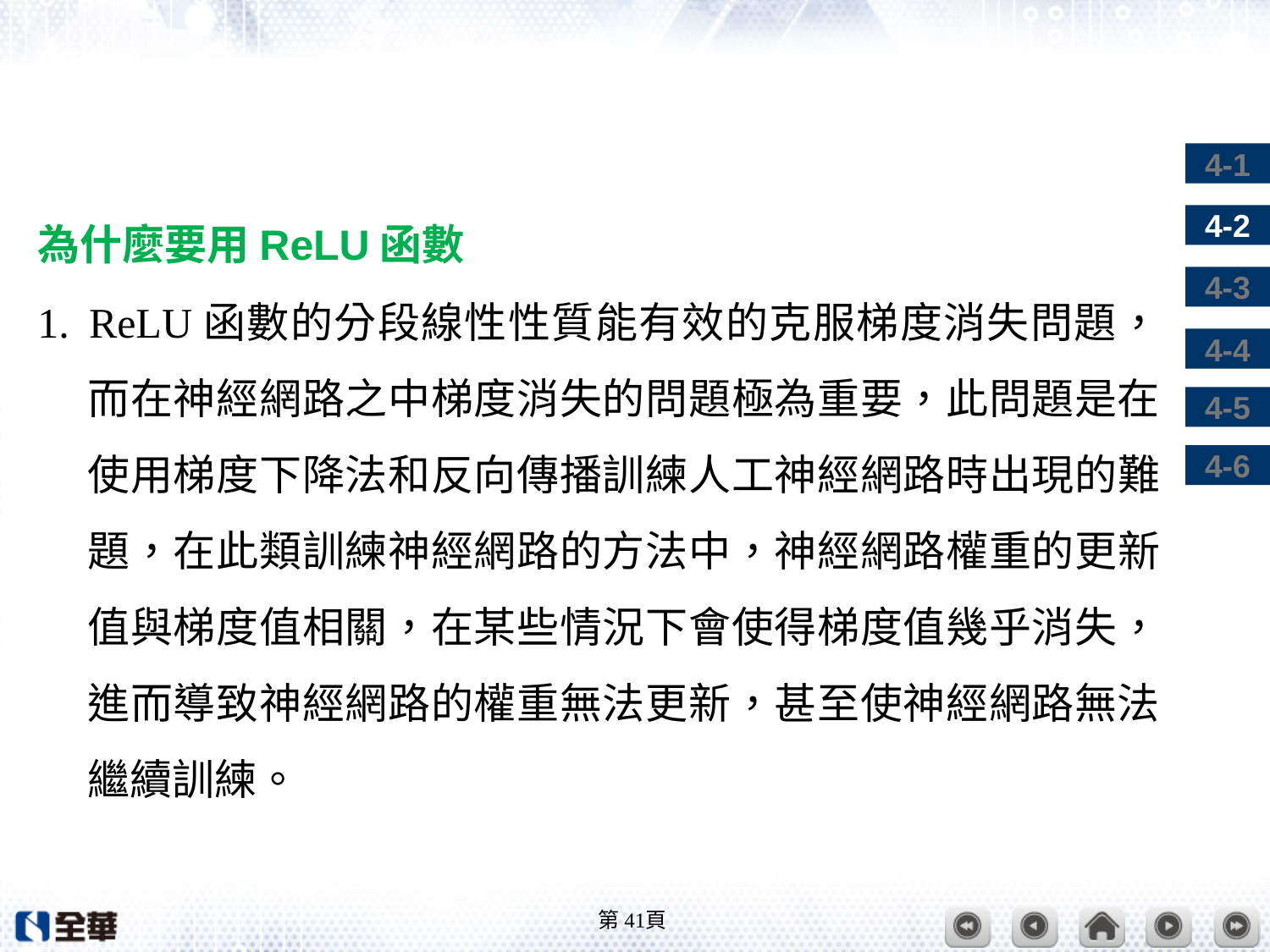

#
為什麼要用ReLU函數
1. 	ReLU函數的分段線性性質能有效的克服梯度消失問題，而在神經網路之中梯度消失的問題極為重要，此問題是在使用梯度下降法和反向傳播訓練人工神經網路時出現的難題，在此類訓練神經網路的方法中，神經網路權重的更新值與梯度值相關，在某些情況下會使得梯度值幾乎消失，進而導致神經網路的權重無法更新，甚至使神經網路無法繼續訓練。